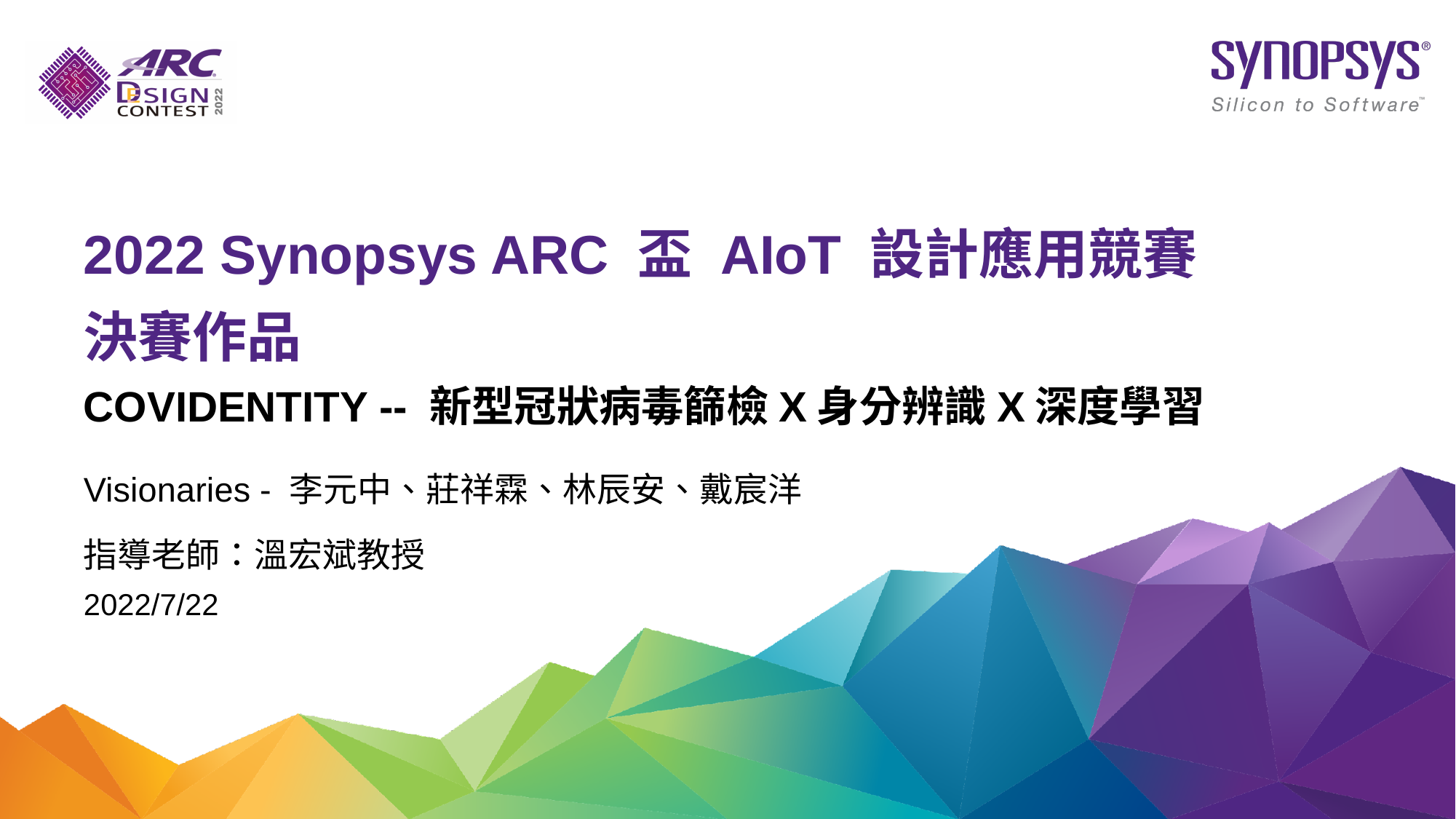

2022 Synopsys ARC 盃 AIoT 設計應用競賽
決賽作品
COVIDENTITY -- 新型冠狀病毒篩檢X身分辨識X深度學習
Visionaries - 李元中、莊祥霖、林辰安、戴宸洋

指導老師：溫宏斌教授
2022/7/22